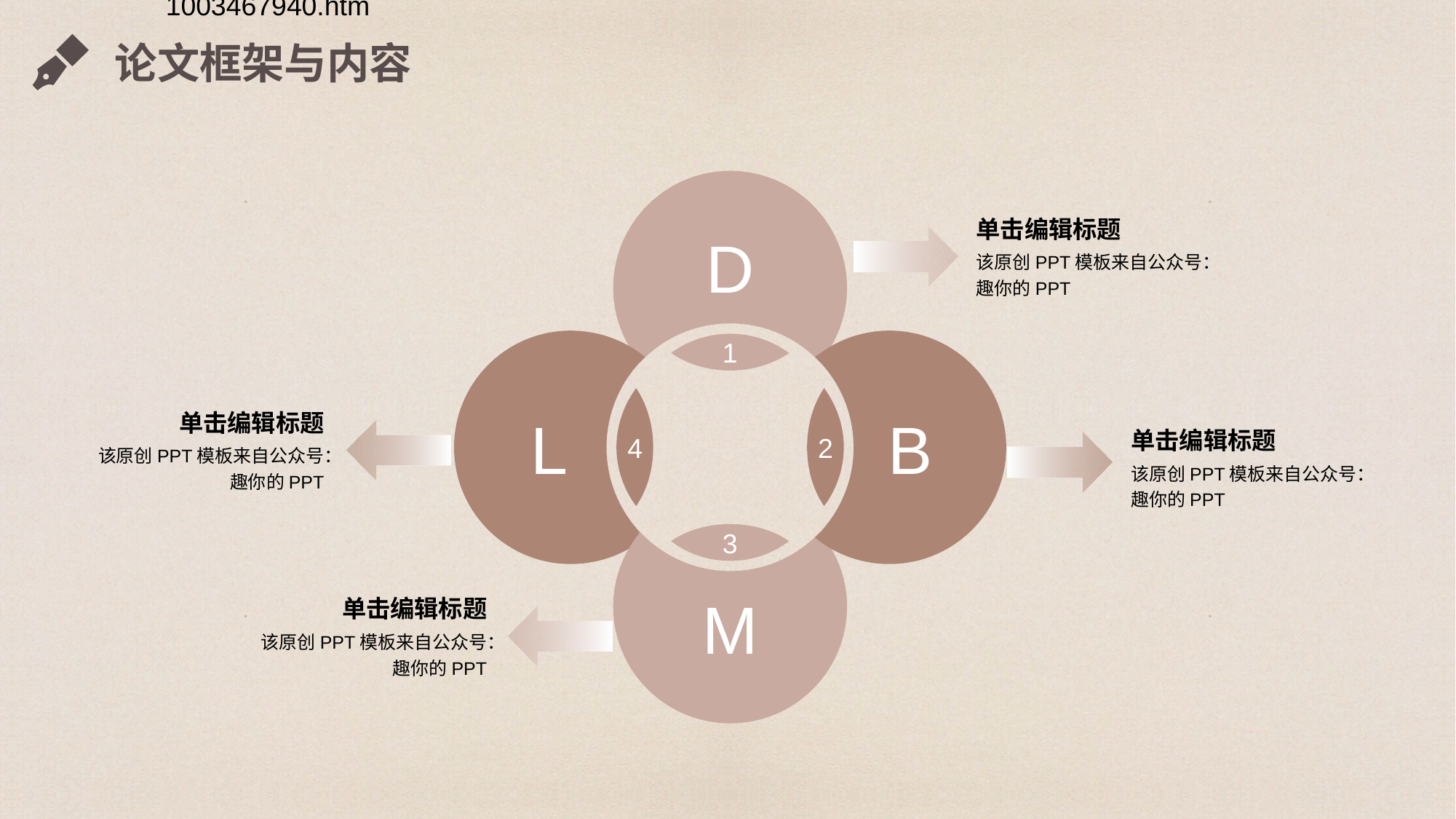

论文框架与内容

D
单击编辑标题

该原创PPT模板来自公众号：趣你的PPT
L
B
1
4
2
单击编辑标题

单击编辑标题

该原创PPT模板来自公众号：趣你的PPT
该原创PPT模板来自公众号：趣你的PPT
3
M
单击编辑标题

该原创PPT模板来自公众号：趣你的PPT